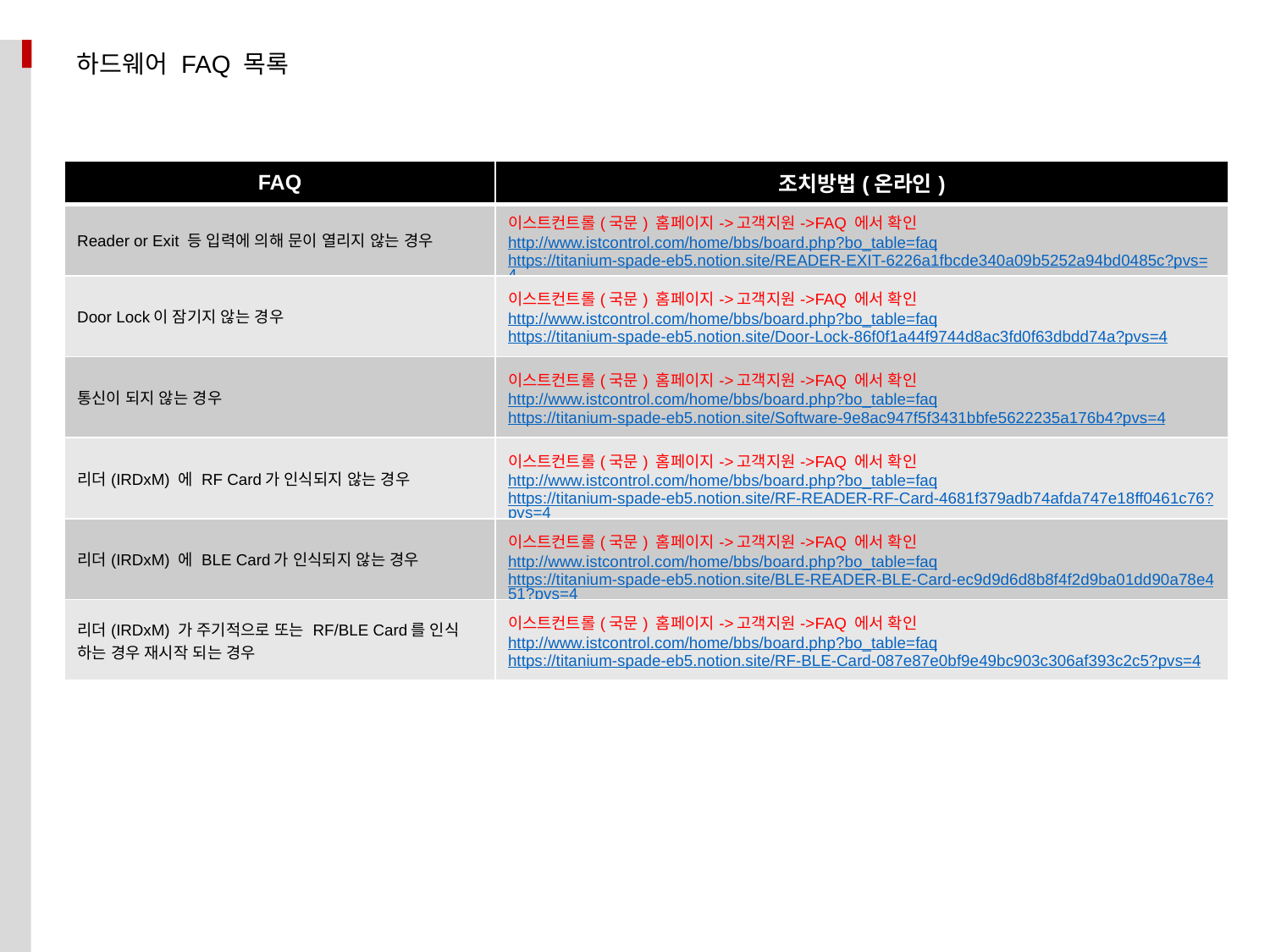

하드웨어 FAQ 목록
| FAQ | 조치방법(온라인) |
| --- | --- |
| Reader or Exit 등 입력에 의해 문이 열리지 않는 경우 | 이스트컨트롤(국문) 홈페이지->고객지원->FAQ 에서 확인 http://www.istcontrol.com/home/bbs/board.php?bo\_table=faq https://titanium-spade-eb5.notion.site/READER-EXIT-6226a1fbcde340a09b5252a94bd0485c?pvs=4 |
| Door Lock이 잠기지 않는 경우 | 이스트컨트롤(국문) 홈페이지->고객지원->FAQ 에서 확인 http://www.istcontrol.com/home/bbs/board.php?bo\_table=faq https://titanium-spade-eb5.notion.site/Door-Lock-86f0f1a44f9744d8ac3fd0f63dbdd74a?pvs=4 |
| 통신이 되지 않는 경우 | 이스트컨트롤(국문) 홈페이지->고객지원->FAQ 에서 확인 http://www.istcontrol.com/home/bbs/board.php?bo\_table=faq https://titanium-spade-eb5.notion.site/Software-9e8ac947f5f3431bbfe5622235a176b4?pvs=4 |
| 리더(IRDxM) 에 RF Card가 인식되지 않는 경우 | 이스트컨트롤(국문) 홈페이지->고객지원->FAQ 에서 확인 http://www.istcontrol.com/home/bbs/board.php?bo\_table=faq https://titanium-spade-eb5.notion.site/RF-READER-RF-Card-4681f379adb74afda747e18ff0461c76?pvs=4 |
| 리더(IRDxM) 에 BLE Card가 인식되지 않는 경우 | 이스트컨트롤(국문) 홈페이지->고객지원->FAQ 에서 확인 http://www.istcontrol.com/home/bbs/board.php?bo\_table=faq https://titanium-spade-eb5.notion.site/BLE-READER-BLE-Card-ec9d9d6d8b8f4f2d9ba01dd90a78e451?pvs=4 |
| 리더(IRDxM) 가 주기적으로 또는 RF/BLE Card를 인식 하는 경우 재시작 되는 경우 | 이스트컨트롤(국문) 홈페이지->고객지원->FAQ 에서 확인 http://www.istcontrol.com/home/bbs/board.php?bo\_table=faq https://titanium-spade-eb5.notion.site/RF-BLE-Card-087e87e0bf9e49bc903c306af393c2c5?pvs=4 |